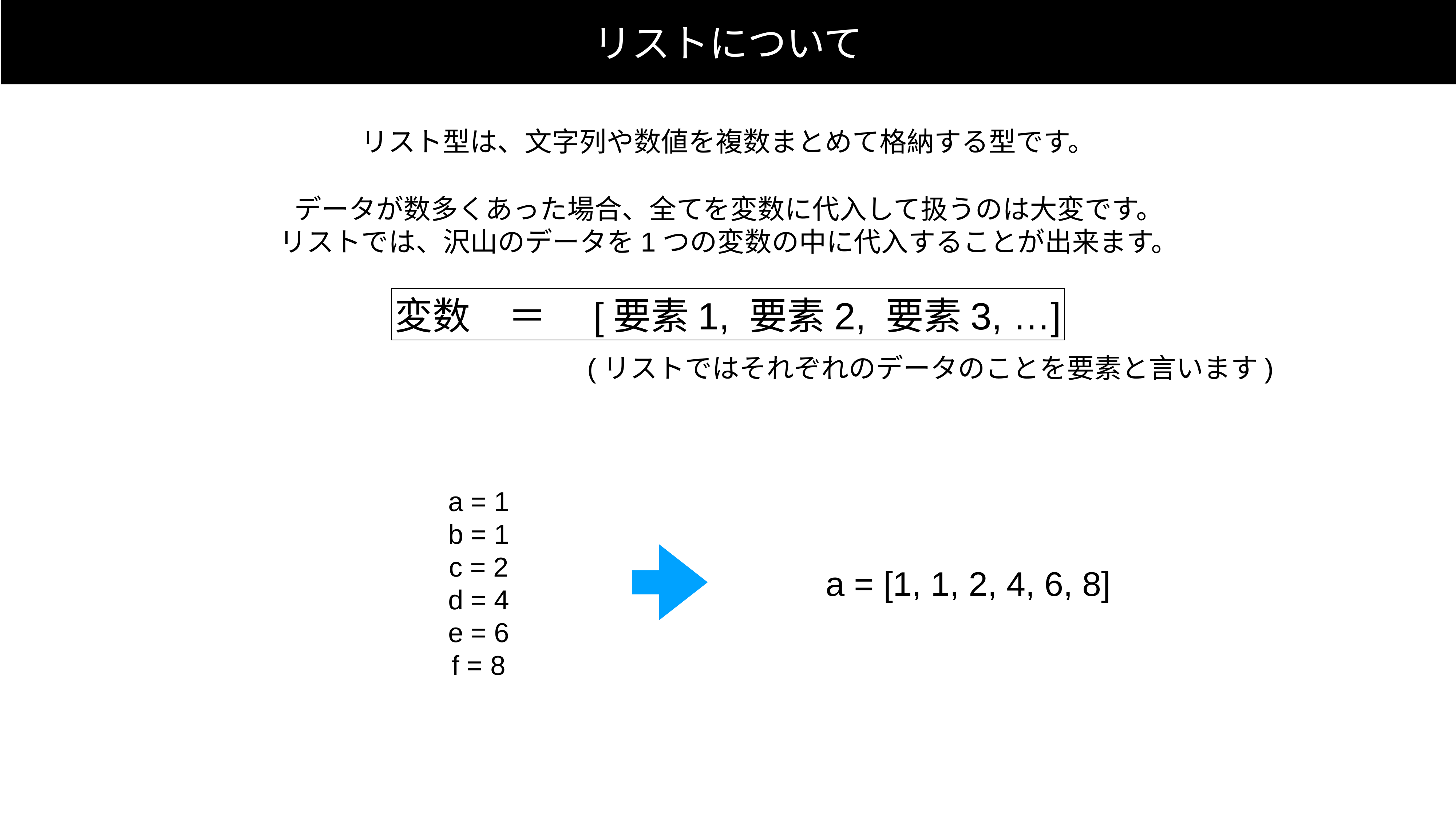

リストについて
リスト型は、文字列や数値を複数まとめて格納する型です。
データが数多くあった場合、全てを変数に代入して扱うのは大変です。
リストでは、沢山のデータを1つの変数の中に代入することが出来ます。
変数　＝　[要素1, 要素2, 要素3, …]
(リストではそれぞれのデータのことを要素と言います)
a = 1
b = 1
c = 2
d = 4
e = 6
f = 8

a = [1, 1, 2, 4, 6, 8]